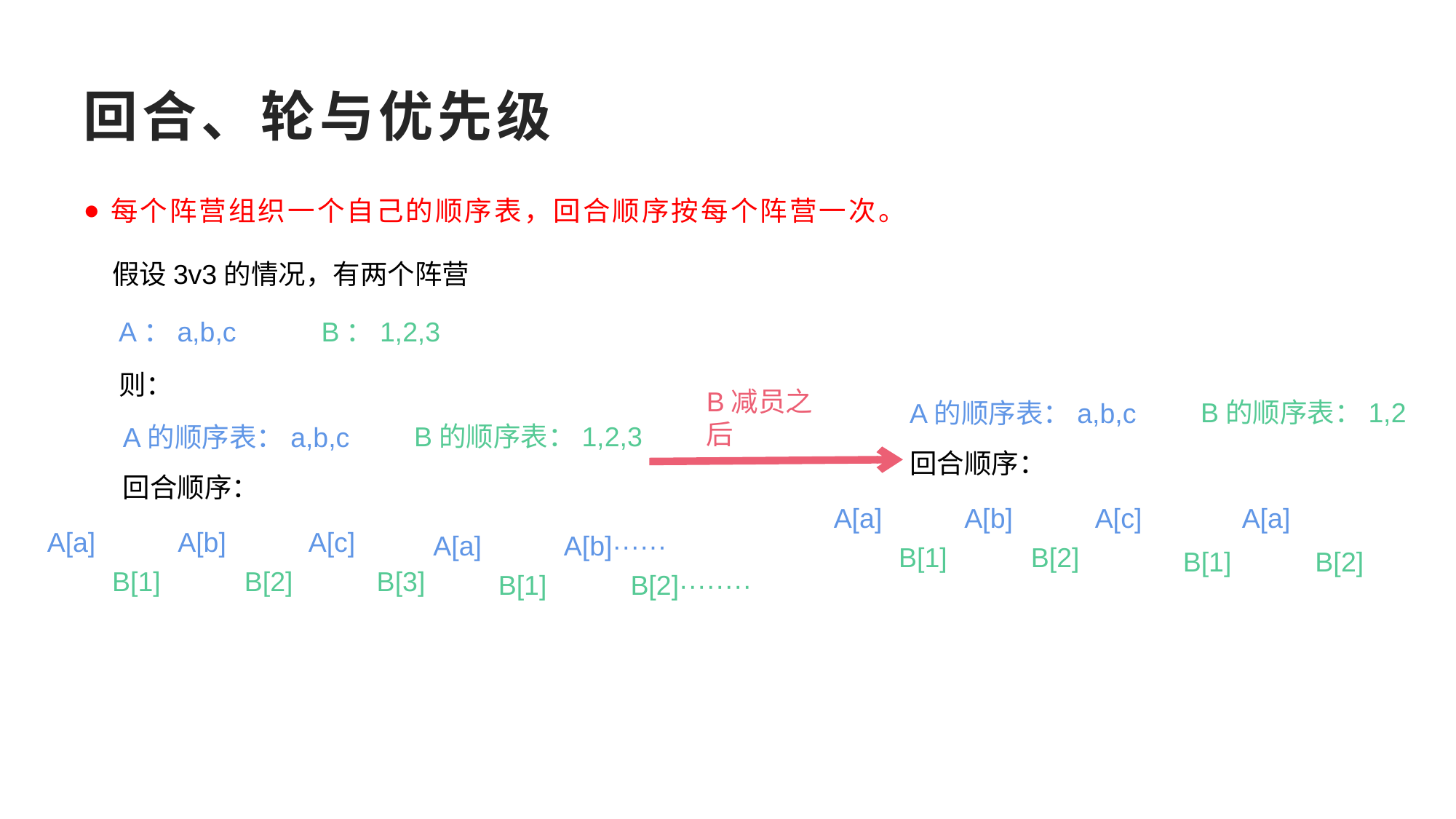

# 回合、轮与优先级
每个阵营组织一个自己的顺序表，回合顺序按每个阵营一次。
假设3v3的情况，有两个阵营
A：a,b,c
B：1,2,3
则：
B减员之后
B的顺序表：1,2
A的顺序表：a,b,c
B的顺序表：1,2,3
A的顺序表：a,b,c
回合顺序：
回合顺序：
A[a]           A[b]           A[c]
A[a]
A[a]           A[b]           A[c]
A[a]           A[b]······
B[1]           B[2]
B[1]           B[2]
B[1]           B[2]           B[3]
B[1]           B[2]········